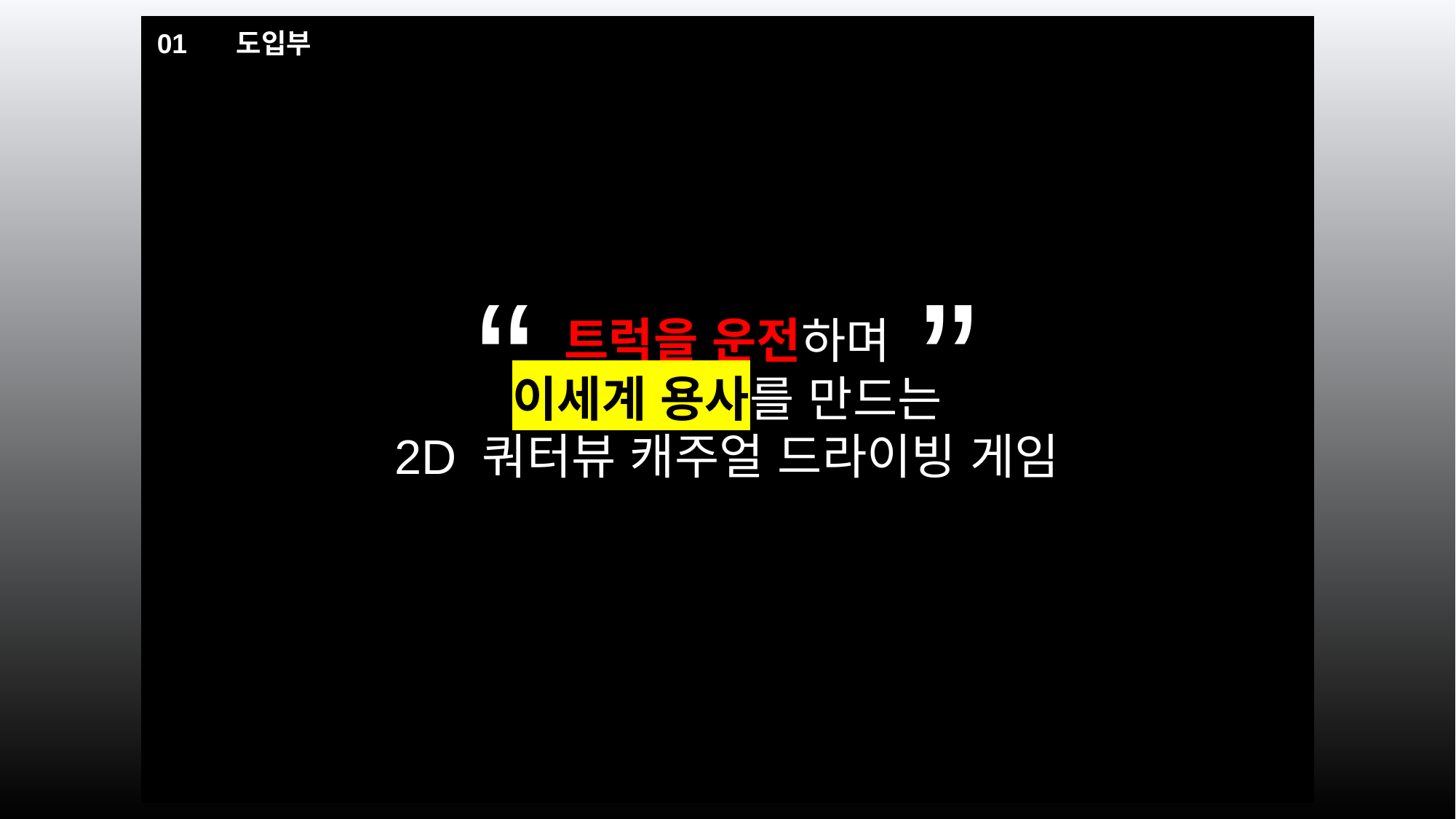

01

도입부
“        ”
트럭을 운전하며
이세계 용사를 만드는
2D 쿼터뷰 캐주얼 드라이빙 게임